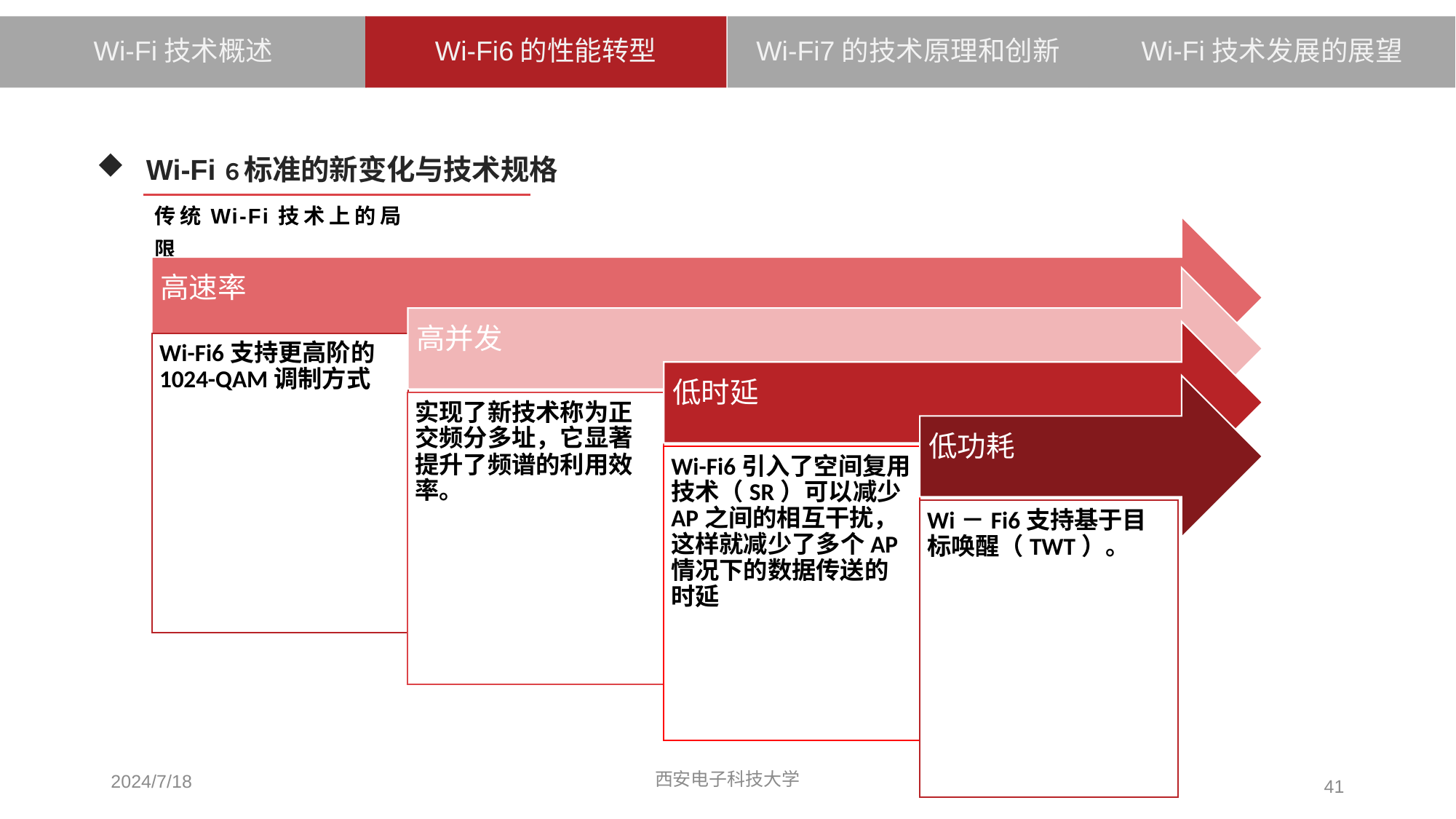

Wi-Fi6的性能转型
Wi-Fi7的技术原理和创新
Wi-Fi技术发展的展望
Wi-Fi技术概述
# Wi-Fi６标准的新变化与技术规格
传统Wi-Fi技术上的局限
高速率
Wi-Fi6支持更高阶的1024-QAM调制方式
高并发
实现了新技术称为正交频分多址，它显著提升了频谱的利用效率。
低时延
Wi-Fi6引入了空间复用技术（SR）可以减少AP之间的相互干扰，这样就减少了多个AP情况下的数据传送的时延
低功耗
Wi－Fi6支持基于目标唤醒（TWT）。
2024/7/18
西安电子科技大学
41